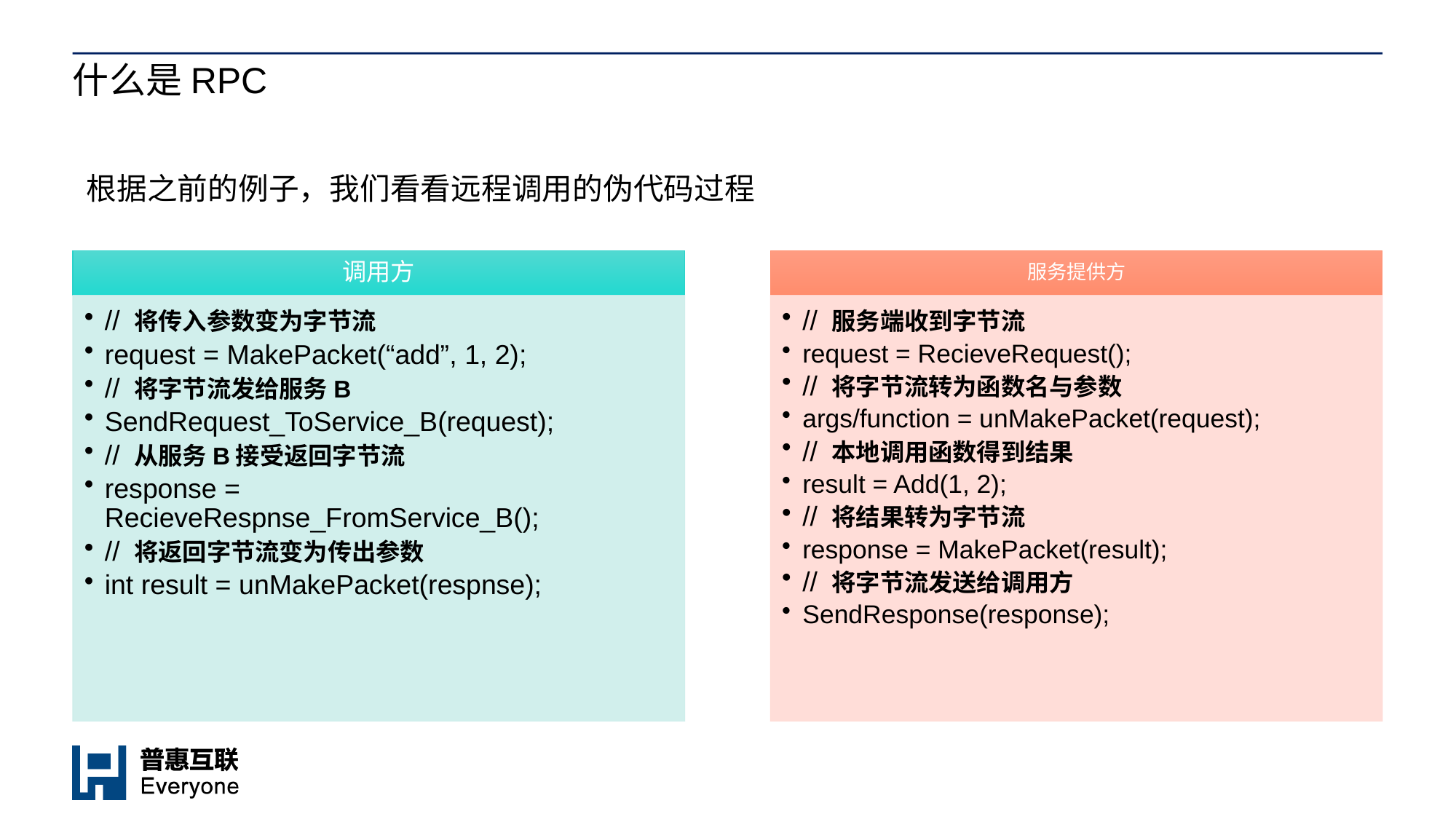

# 什么是RPC
根据之前的例子，我们看看远程调用的伪代码过程
调用方
// 将传入参数变为字节流
request = MakePacket(“add”, 1, 2);
// 将字节流发给服务B
SendRequest_ToService_B(request);
// 从服务B接受返回字节流
response = RecieveRespnse_FromService_B();
// 将返回字节流变为传出参数
int result = unMakePacket(respnse);
服务提供方
// 服务端收到字节流
request = RecieveRequest();
// 将字节流转为函数名与参数
args/function = unMakePacket(request);
// 本地调用函数得到结果
result = Add(1, 2);
// 将结果转为字节流
response = MakePacket(result);
// 将字节流发送给调用方
SendResponse(response);